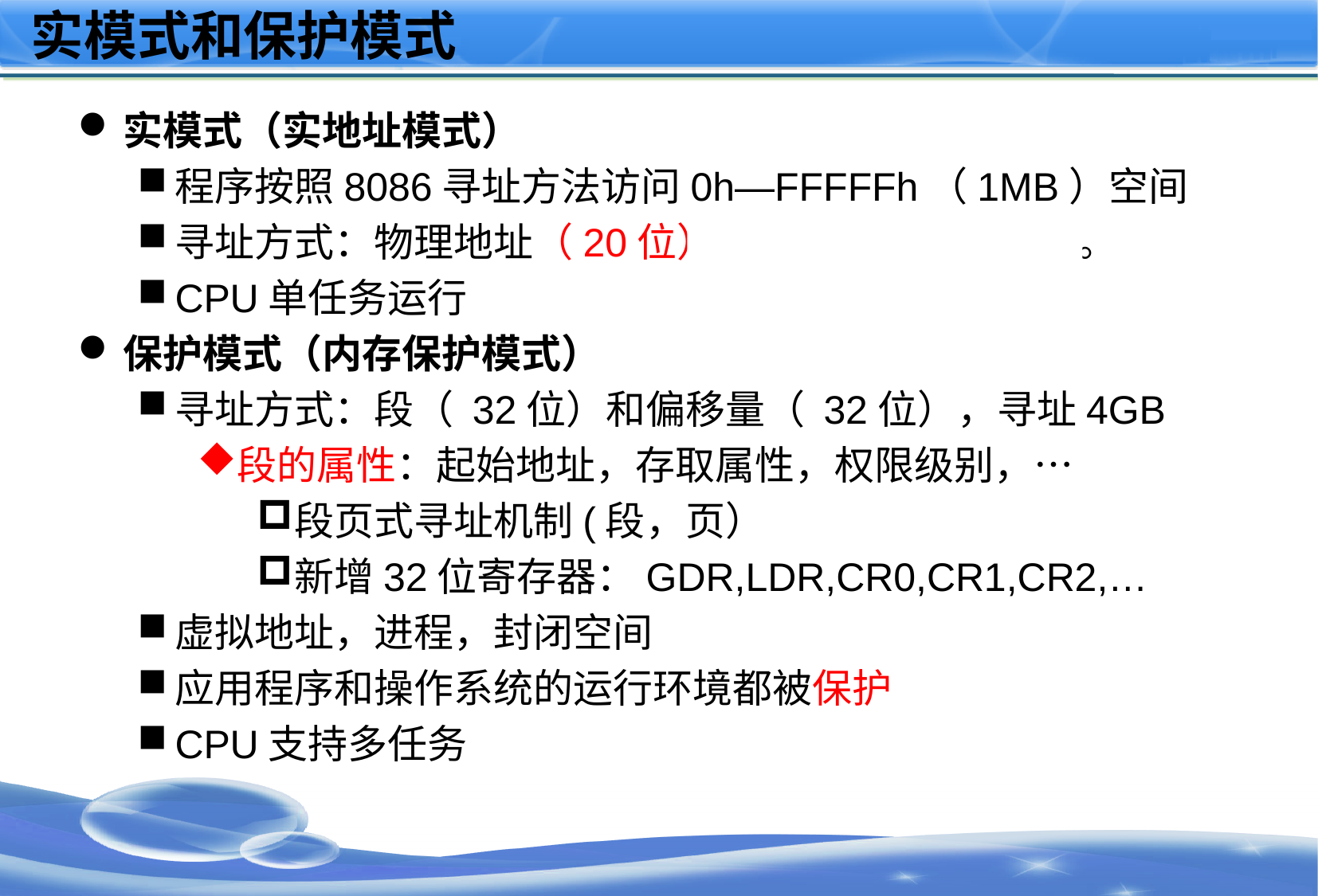

# 实模式和保护模式
实模式（实地址模式）
程序按照8086寻址方法访问0h—FFFFFh（1MB）空间
寻址方式：物理地址（20位）=段地址：偏移地址。
CPU单任务运行
保护模式（内存保护模式）
寻址方式：段（ 32位）和偏移量（ 32位），寻址4GB
段的属性：起始地址，存取属性，权限级别，…
段页式寻址机制(段，页）
新增32位寄存器：GDR,LDR,CR0,CR1,CR2,…
虚拟地址，进程，封闭空间
应用程序和操作系统的运行环境都被保护
CPU支持多任务